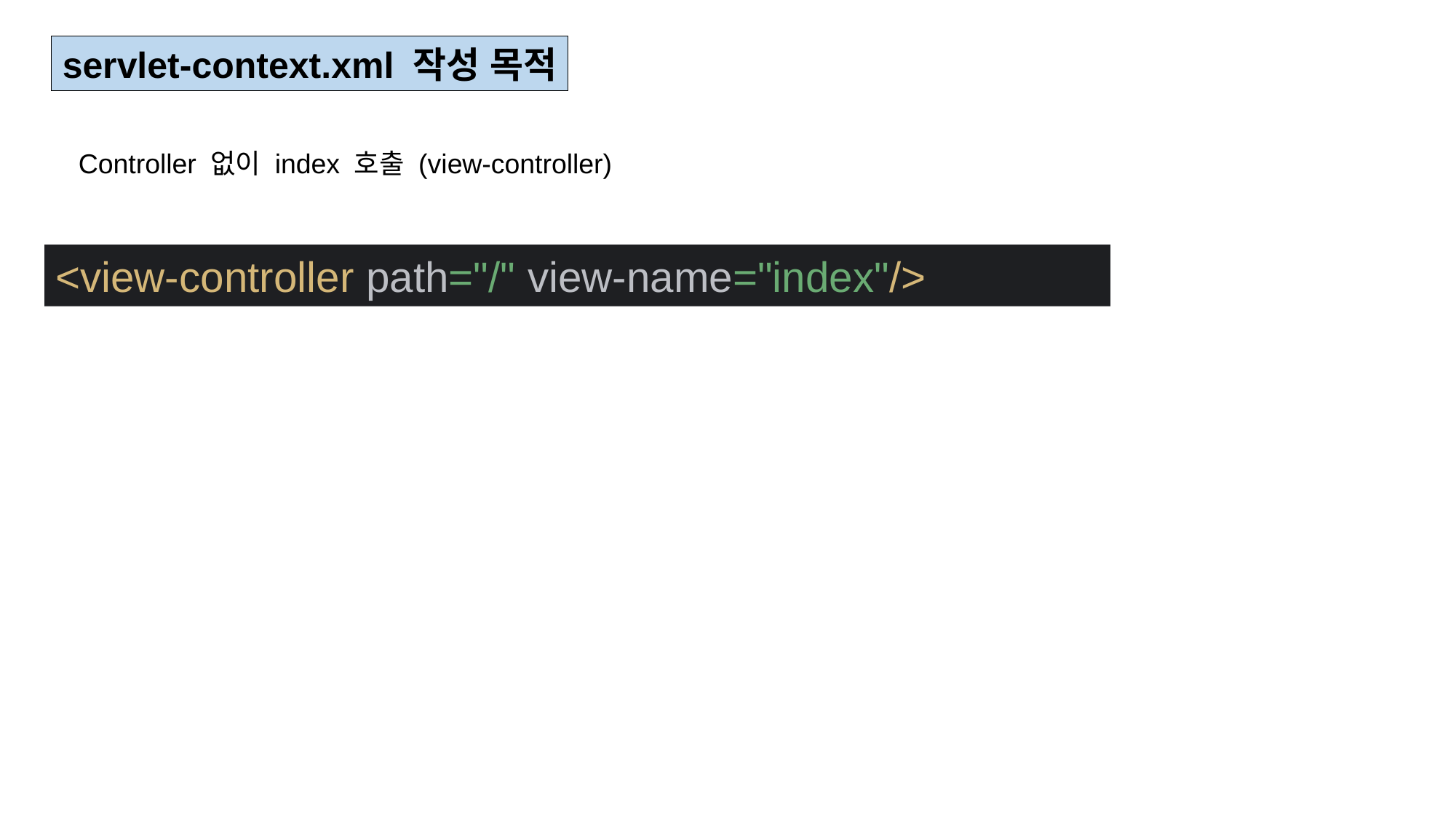

servlet-context.xml 작성 목적
Controller 없이 index 호출 (view-controller)
<view-controller path="/" view-name="index"/>